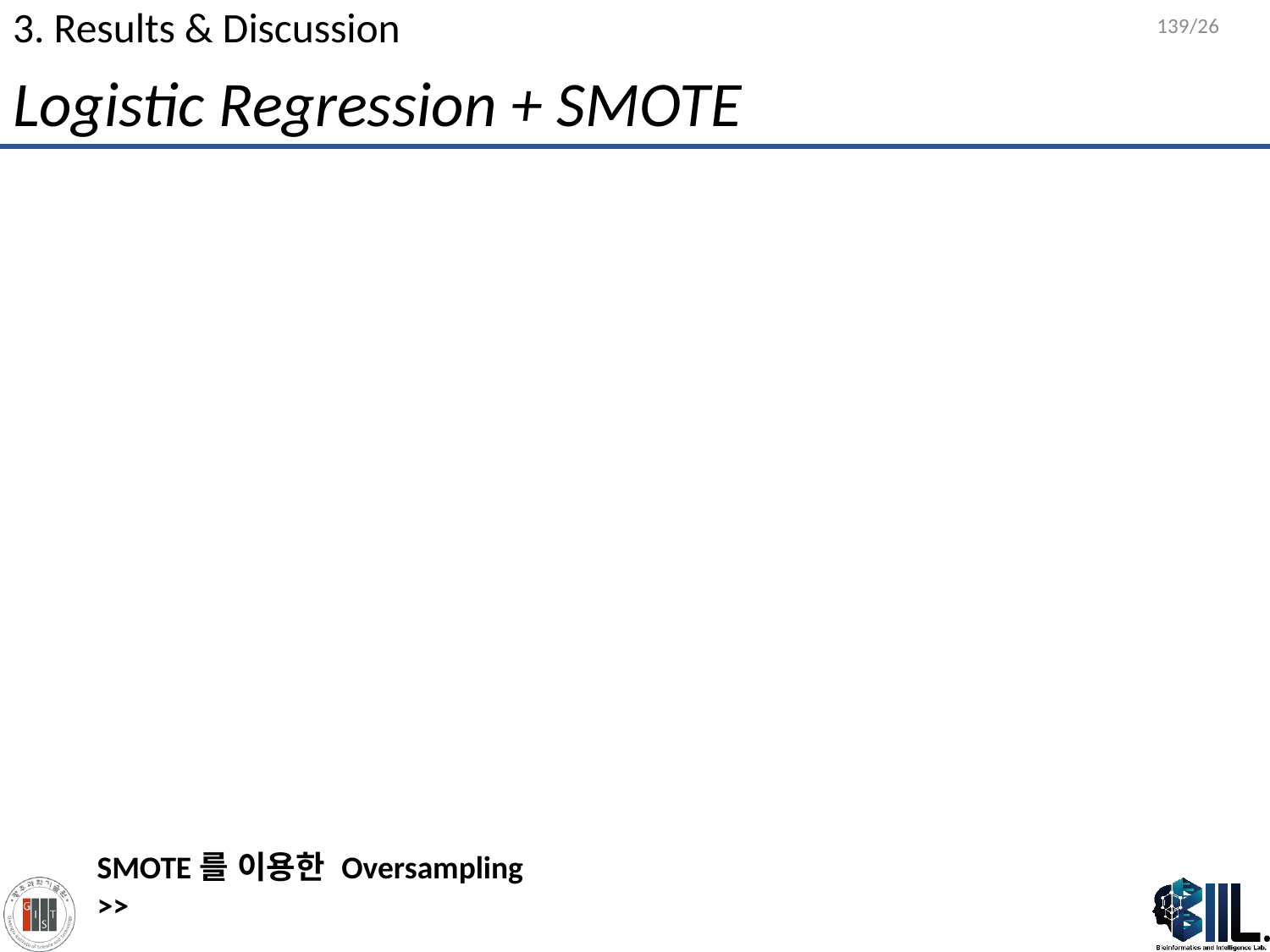

139/26
# 3. Results & Discussion
Logistic Regression + SMOTE
SMOTE를 이용한 Oversampling
>>